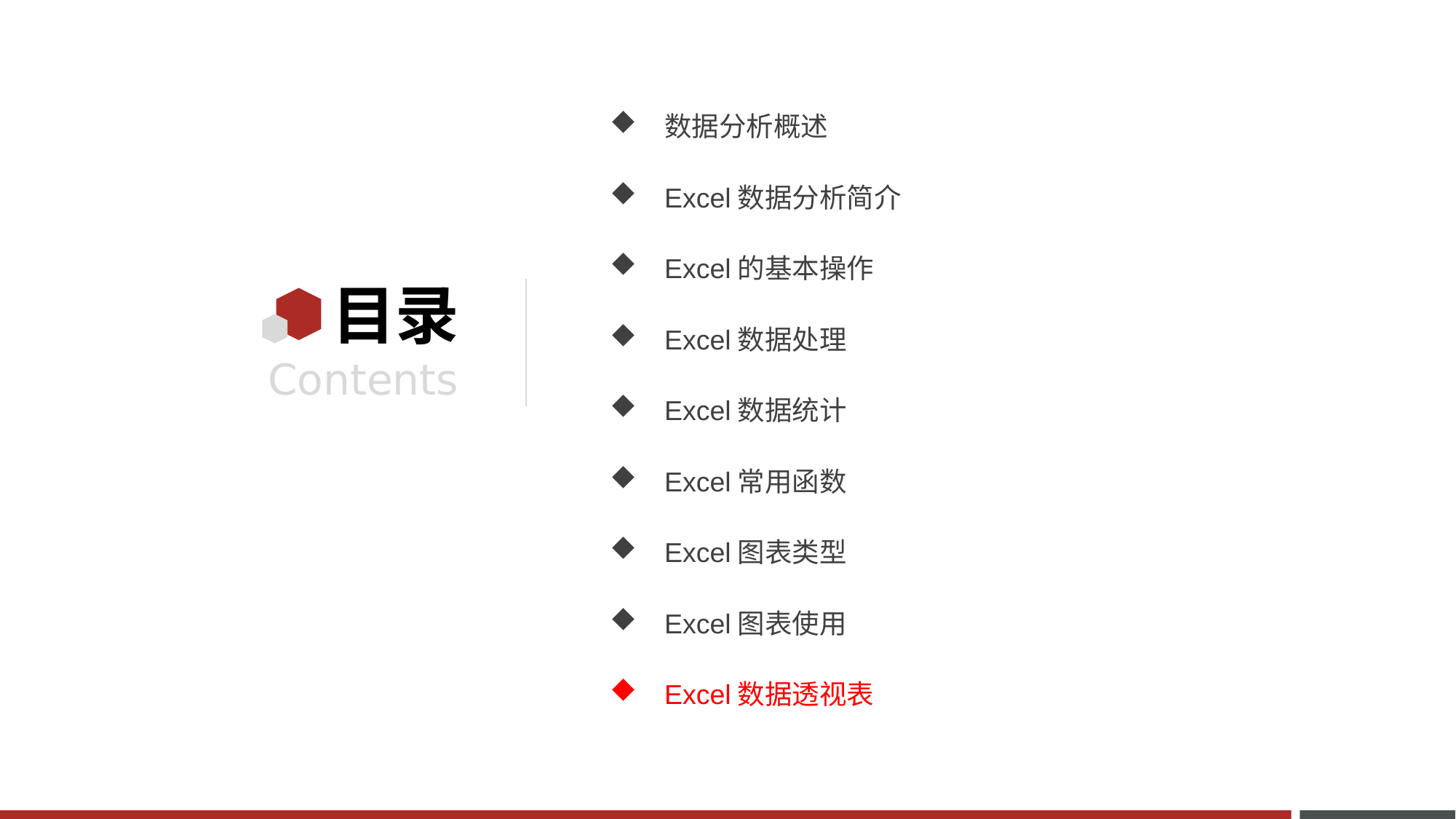

数据分析概述
Excel数据分析简介
Excel的基本操作
Excel数据处理
Excel数据统计
Excel常用函数
Excel图表类型
Excel图表使用
Excel数据透视表